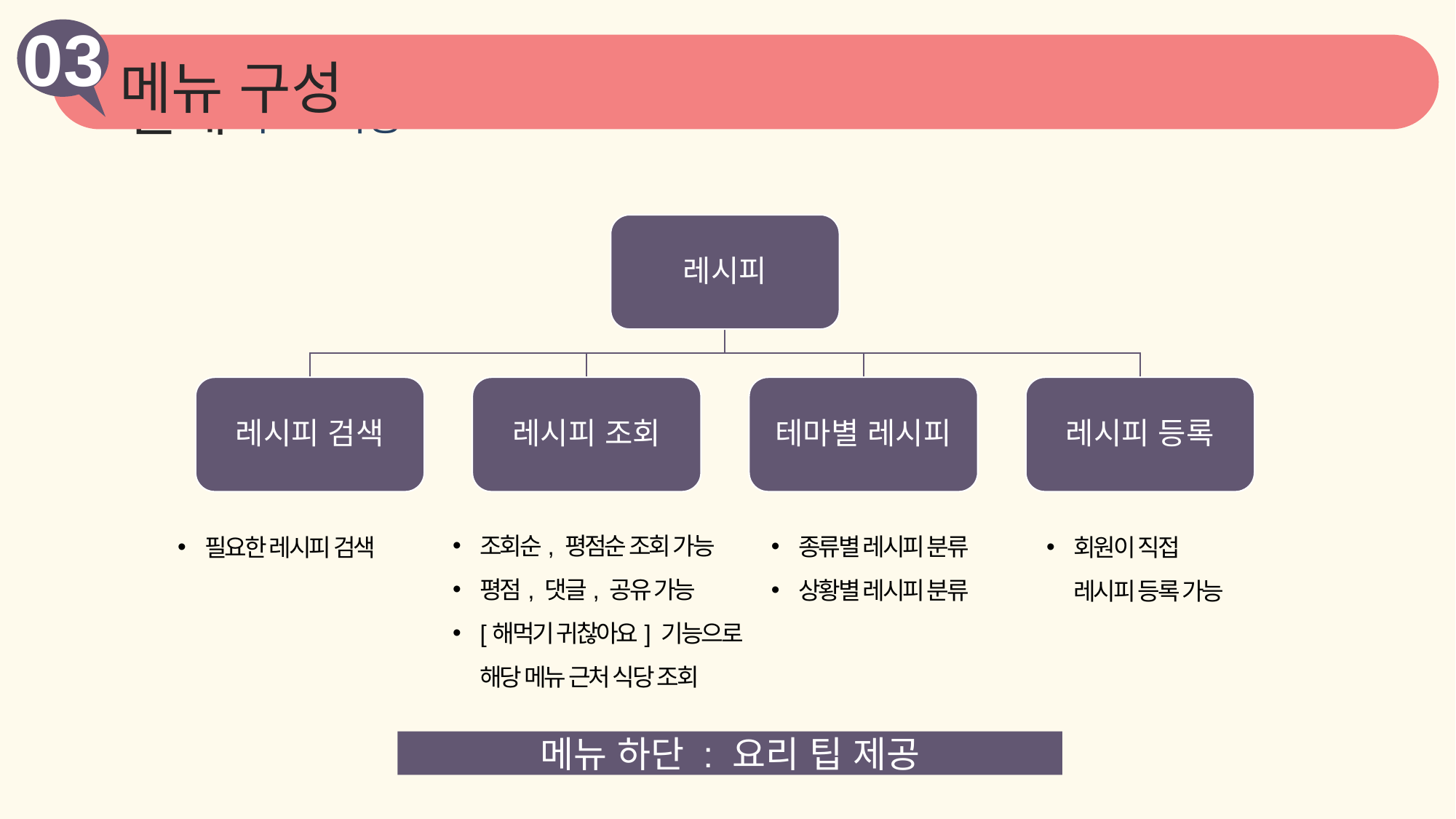

03

설계 주요 기능
메뉴 구성
레시피
레시피 검색
레시피 조회
테마별 레시피
레시피 등록
9
조회순, 평점순 조회 가능
평점, 댓글, 공유 가능
[해먹기 귀찮아요] 기능으로
해당 메뉴 근처 식당 조회
종류별 레시피 분류
상황별 레시피 분류
필요한 레시피 검색
회원이 직접
레시피 등록 가능
메뉴 하단 : 요리 팁 제공